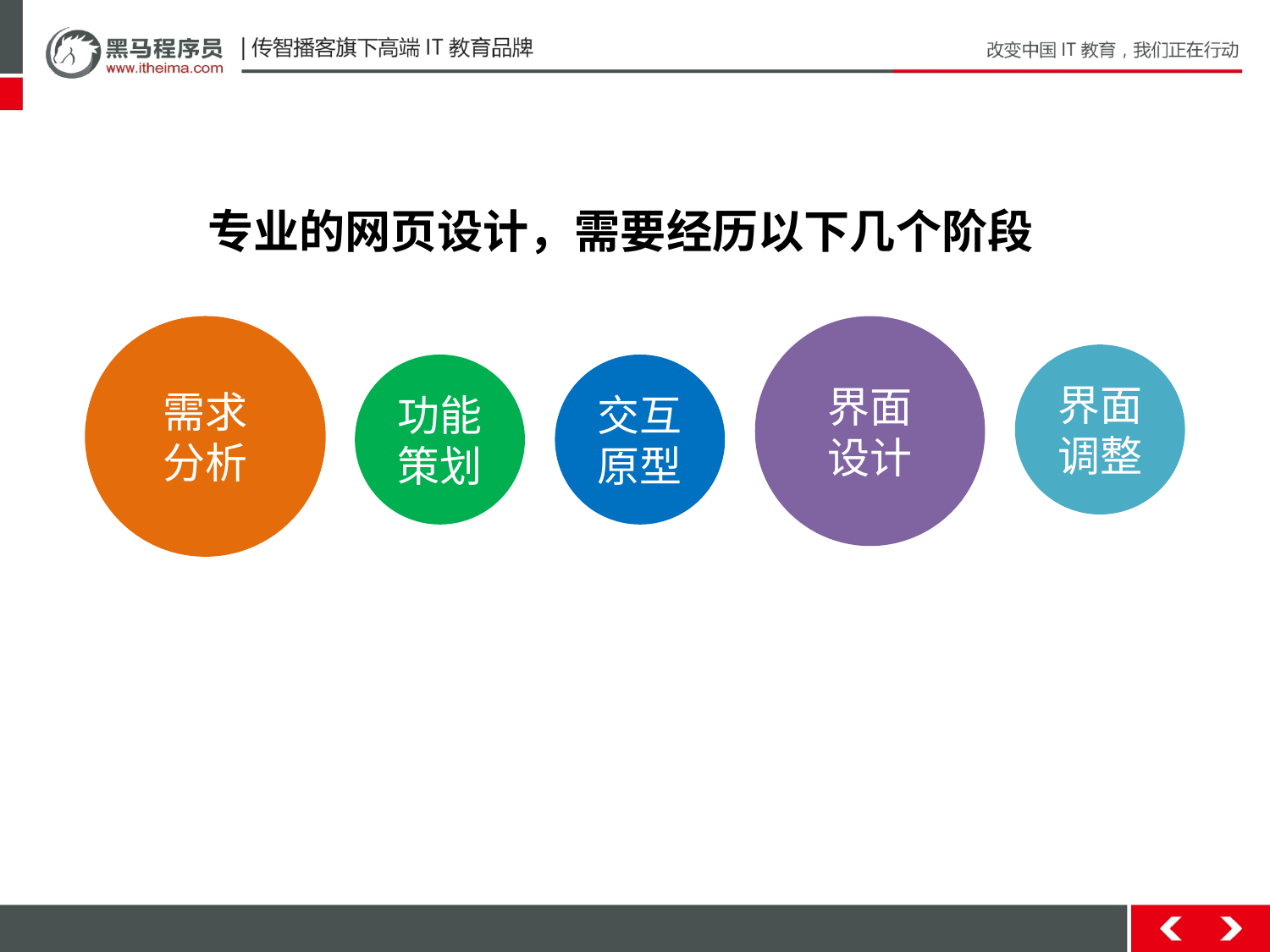

专业的网页设计，需要经历以下几个阶段
需求
分析
界面
设计
界面调整
功能策划
交互原型